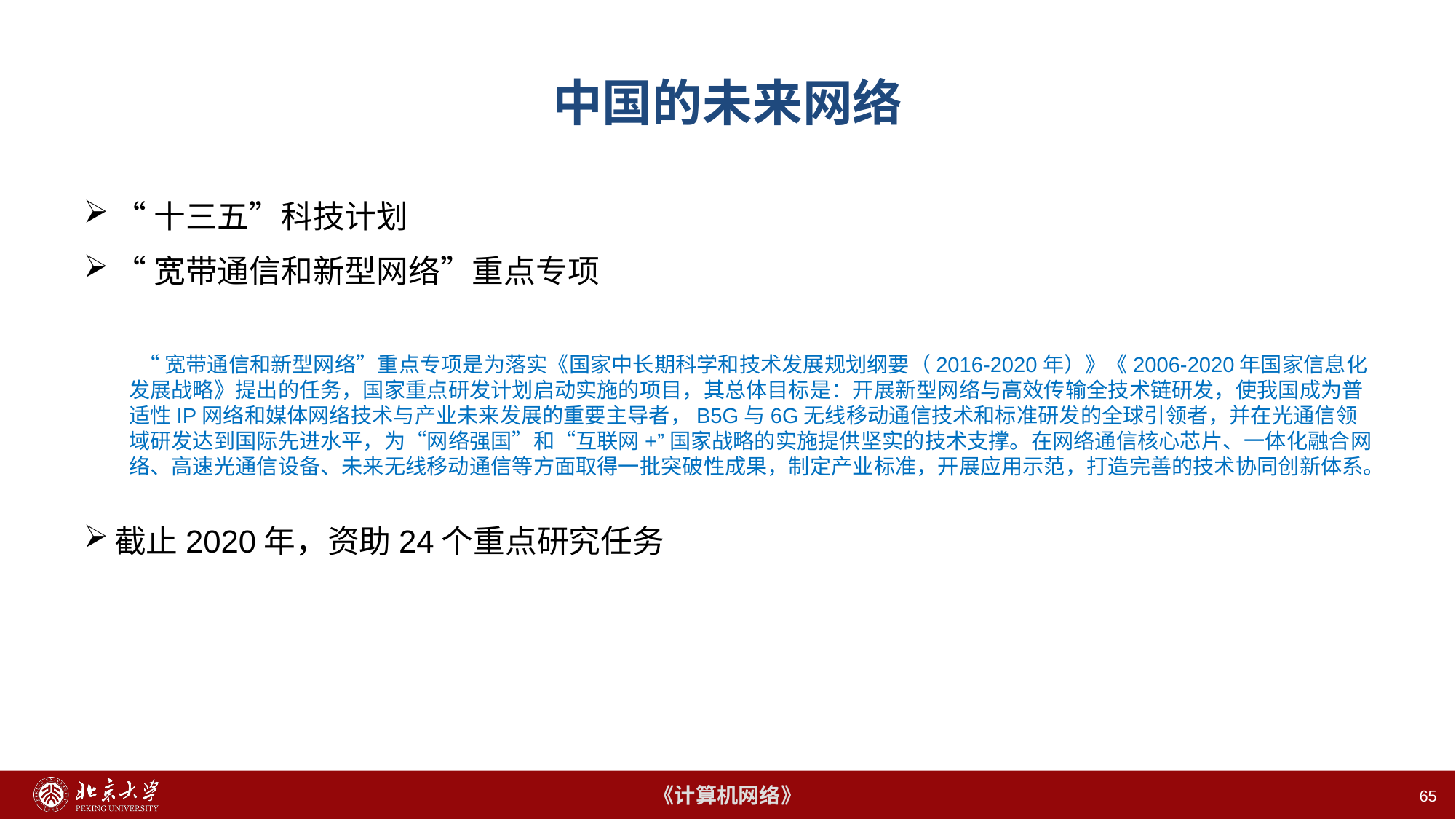

# 中国的未来网络
“十三五”科技计划
“宽带通信和新型网络”重点专项

截止2020年，资助24个重点研究任务

  “宽带通信和新型网络”重点专项是为落实《国家中长期科学和技术发展规划纲要（2016-2020年）》《2006-2020年国家信息化发展战略》提出的任务，国家重点研发计划启动实施的项目，其总体目标是：开展新型网络与高效传输全技术链研发，使我国成为普适性IP网络和媒体网络技术与产业未来发展的重要主导者，B5G与6G无线移动通信技术和标准研发的全球引领者，并在光通信领域研发达到国际先进水平，为“网络强国”和“互联网+”国家战略的实施提供坚实的技术支撑。在网络通信核心芯片、一体化融合网络、高速光通信设备、未来无线移动通信等方面取得一批突破性成果，制定产业标准，开展应用示范，打造完善的技术协同创新体系。
65